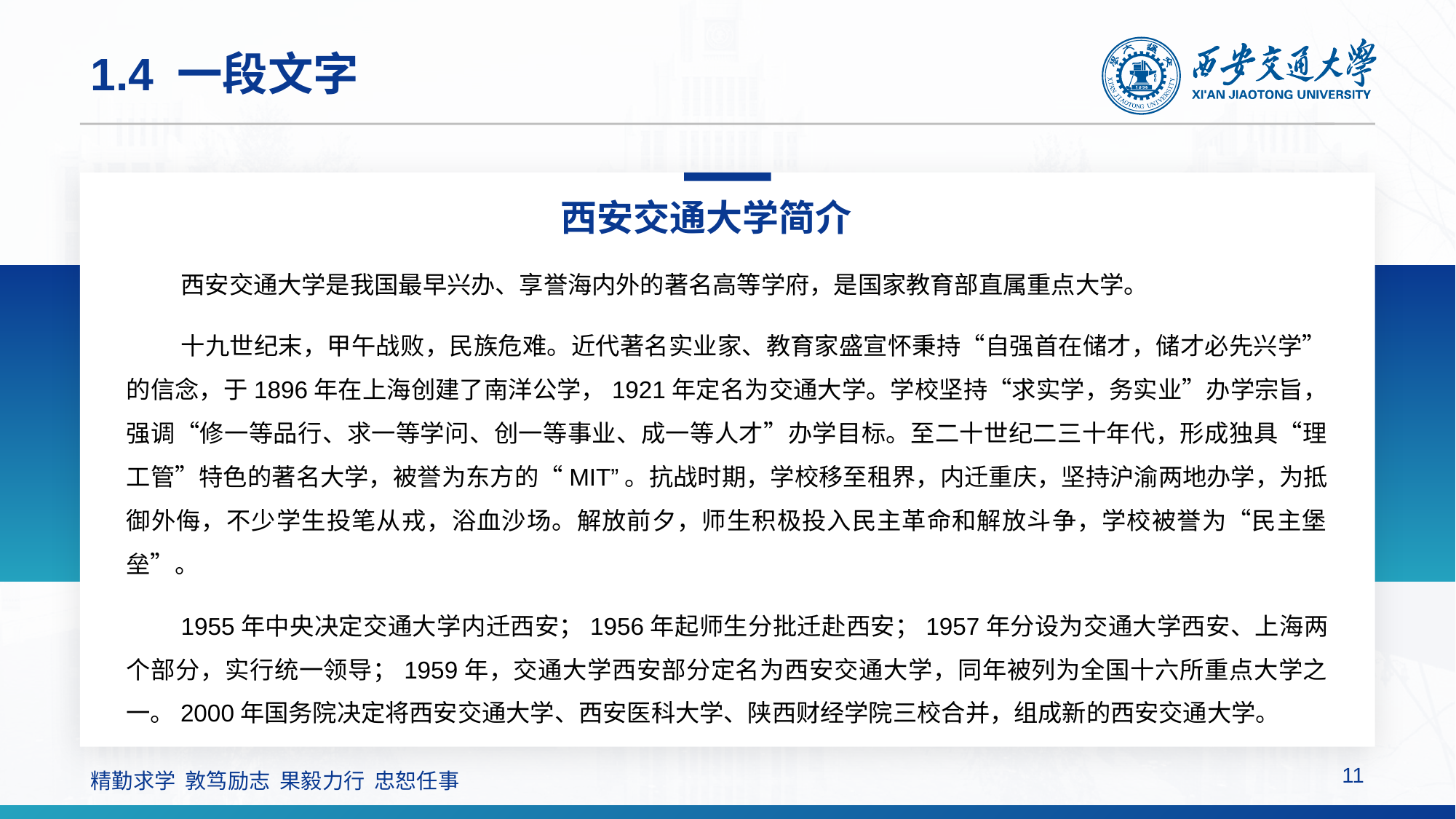

# 1.4 一段文字

西安交通大学简介
西安交通大学是我国最早兴办、享誉海内外的著名高等学府，是国家教育部直属重点大学。
十九世纪末，甲午战败，民族危难。近代著名实业家、教育家盛宣怀秉持“自强首在储才，储才必先兴学”的信念，于1896年在上海创建了南洋公学，1921年定名为交通大学。学校坚持“求实学，务实业”办学宗旨，强调“修一等品行、求一等学问、创一等事业、成一等人才”办学目标。至二十世纪二三十年代，形成独具“理工管”特色的著名大学，被誉为东方的“MIT”。抗战时期，学校移至租界，内迁重庆，坚持沪渝两地办学，为抵御外侮，不少学生投笔从戎，浴血沙场。解放前夕，师生积极投入民主革命和解放斗争，学校被誉为“民主堡垒”。
1955年中央决定交通大学内迁西安；1956年起师生分批迁赴西安；1957年分设为交通大学西安、上海两个部分，实行统一领导；1959年，交通大学西安部分定名为西安交通大学，同年被列为全国十六所重点大学之一。2000年国务院决定将西安交通大学、西安医科大学、陕西财经学院三校合并，组成新的西安交通大学。

11